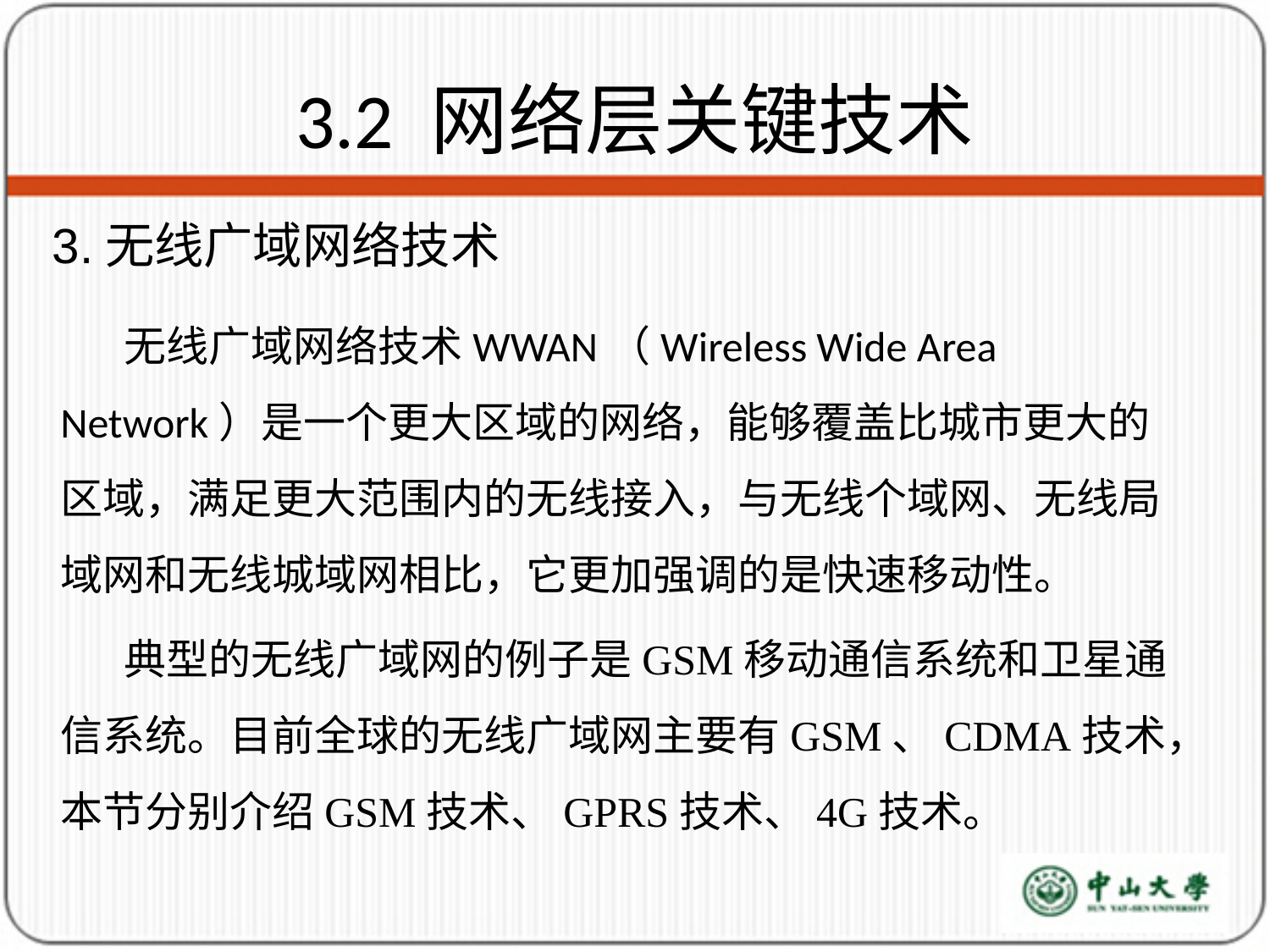

# 3.2 网络层关键技术
3.无线广域网络技术

无线广域网络技术WWAN（Wireless Wide Area Network）是一个更大区域的网络，能够覆盖比城市更大的区域，满足更大范围内的无线接入，与无线个域网、无线局域网和无线城域网相比，它更加强调的是快速移动性。
典型的无线广域网的例子是GSM移动通信系统和卫星通信系统。目前全球的无线广域网主要有GSM、CDMA技术，本节分别介绍GSM技术、GPRS技术、4G技术。